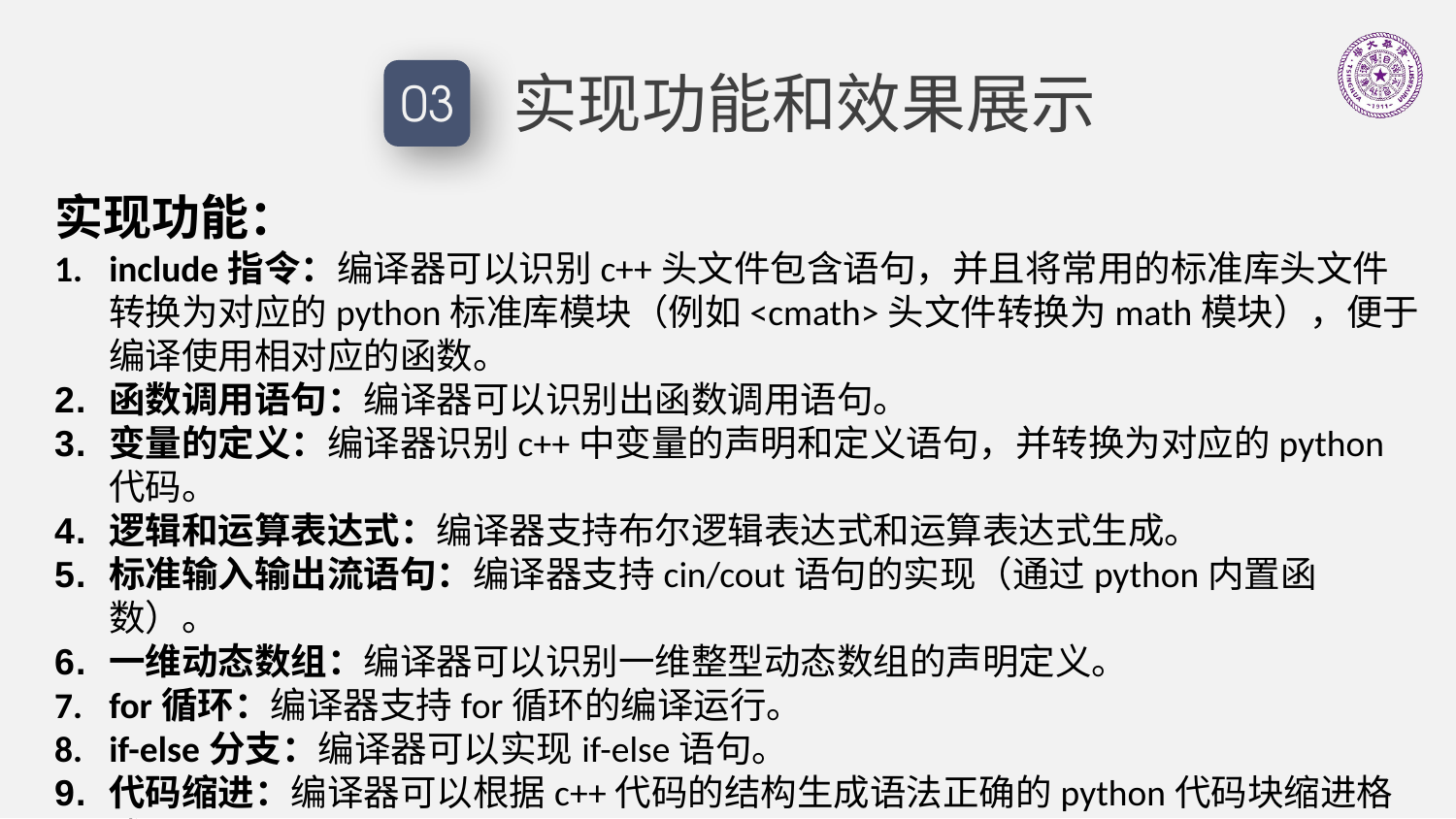

实现功能和效果展示

03
实现功能：
include指令：编译器可以识别c++头文件包含语句，并且将常用的标准库头文件转换为对应的python标准库模块（例如<cmath>头文件转换为math模块），便于编译使用相对应的函数。
函数调用语句：编译器可以识别出函数调用语句。
变量的定义：编译器识别c++中变量的声明和定义语句，并转换为对应的python代码。
逻辑和运算表达式：编译器支持布尔逻辑表达式和运算表达式生成。
标准输入输出流语句：编译器支持cin/cout语句的实现（通过python内置函数）。
一维动态数组：编译器可以识别一维整型动态数组的声明定义。
for循环：编译器支持for循环的编译运行。
if-else分支：编译器可以实现if-else语句。
代码缩进：编译器可以根据c++代码的结构生成语法正确的python代码块缩进格式。